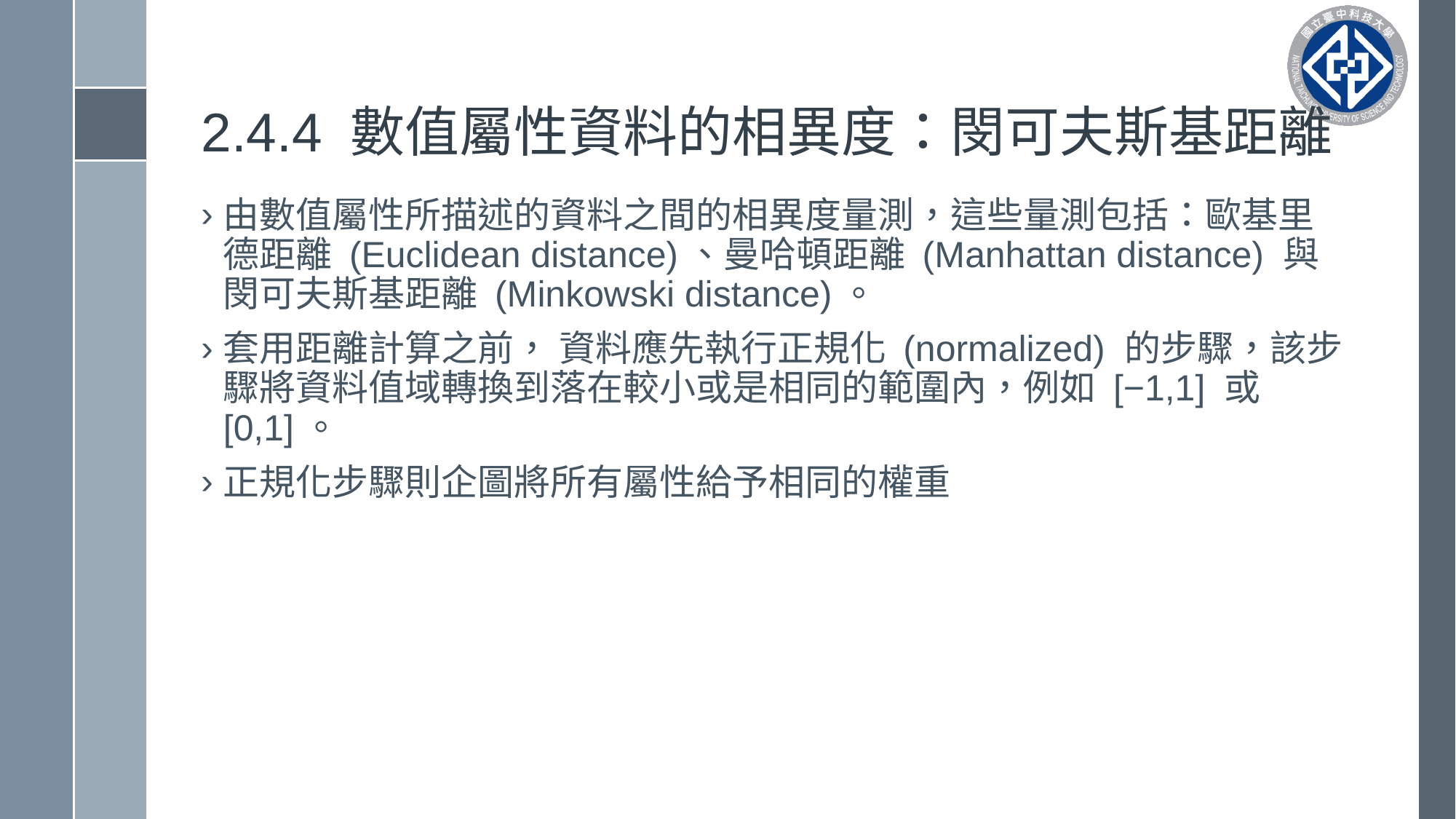

# 2.4.4 數值屬性資料的相異度：閔可夫斯基距離
由數值屬性所描述的資料之間的相異度量測，這些量測包括：歐基里德距離 (Euclidean distance)、曼哈頓距離 (Manhattan distance) 與閔可夫斯基距離 (Minkowski distance)。
套用距離計算之前， 資料應先執行正規化 (normalized) 的步驟，該步驟將資料值域轉換到落在較小或是相同的範圍內，例如 [−1,1] 或 [0,1]。
正規化步驟則企圖將所有屬性給予相同的權重